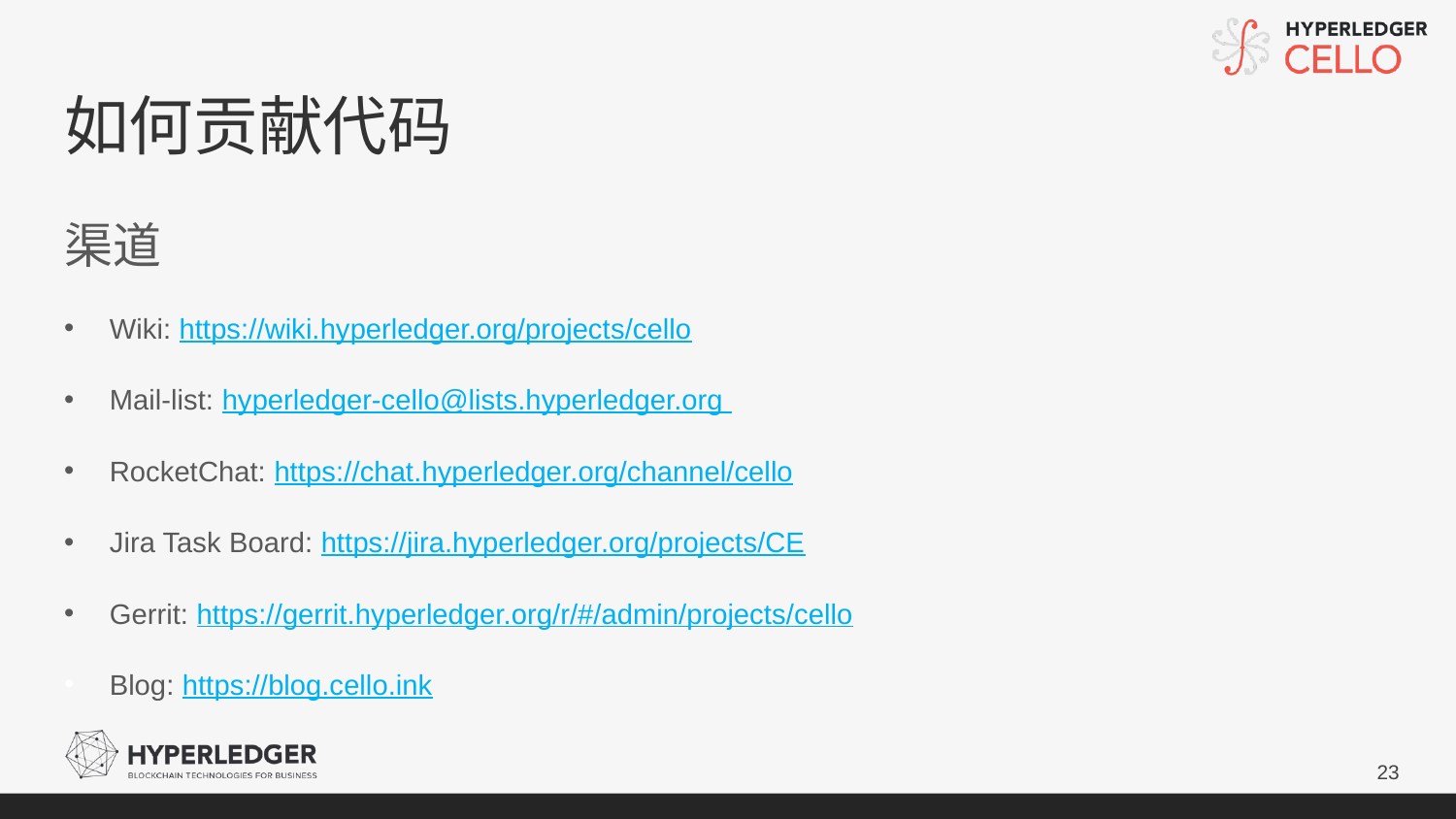

# 如何贡献代码
渠道
Wiki: https://wiki.hyperledger.org/projects/cello
Mail-list: hyperledger-cello@lists.hyperledger.org
RocketChat: https://chat.hyperledger.org/channel/cello
Jira Task Board: https://jira.hyperledger.org/projects/CE
Gerrit: https://gerrit.hyperledger.org/r/#/admin/projects/cello
Blog: https://blog.cello.ink

23